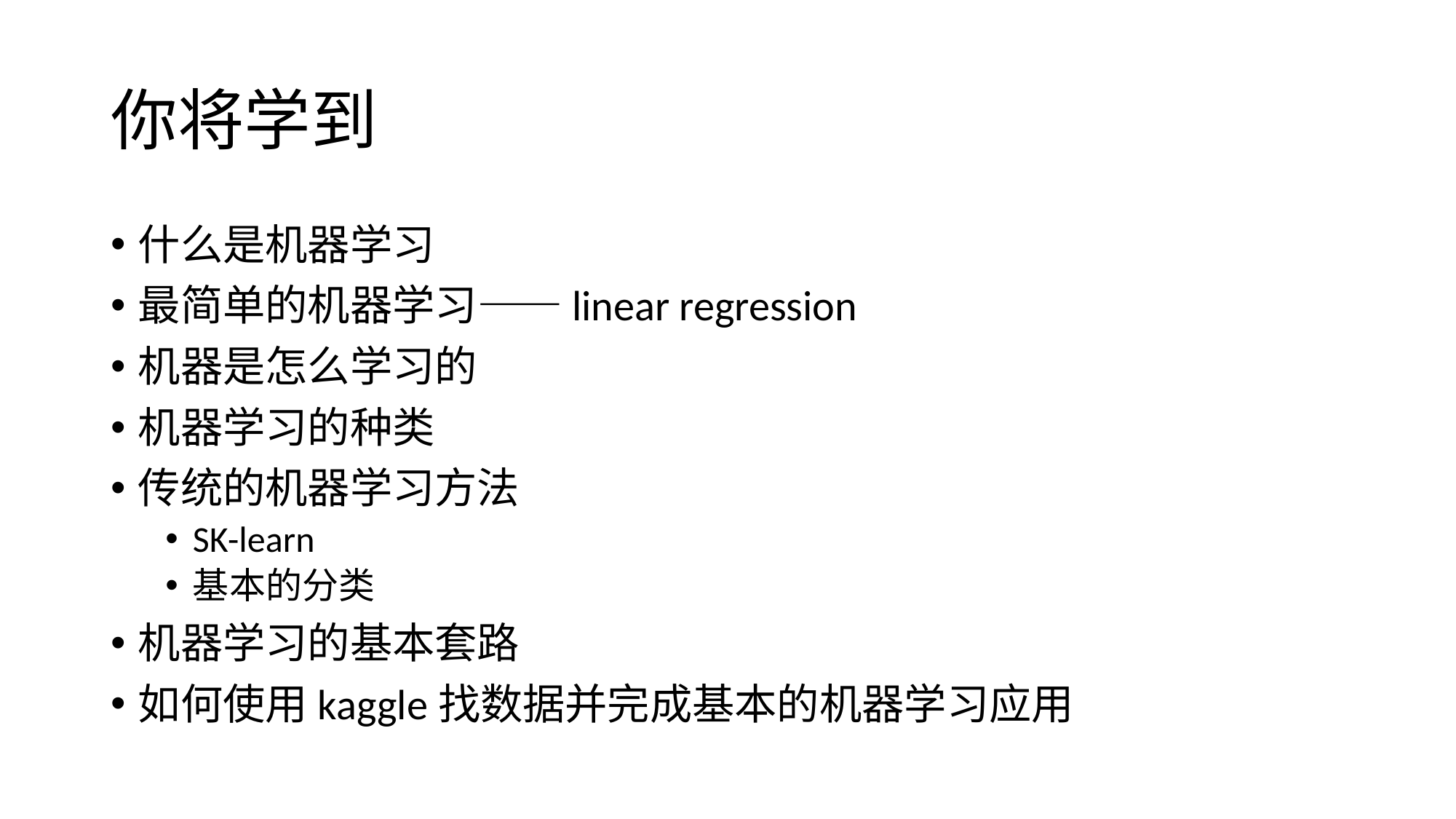

# 你将学到
什么是机器学习
最简单的机器学习——linear regression
机器是怎么学习的
机器学习的种类
传统的机器学习方法
SK-learn
基本的分类
机器学习的基本套路
如何使用kaggle找数据并完成基本的机器学习应用